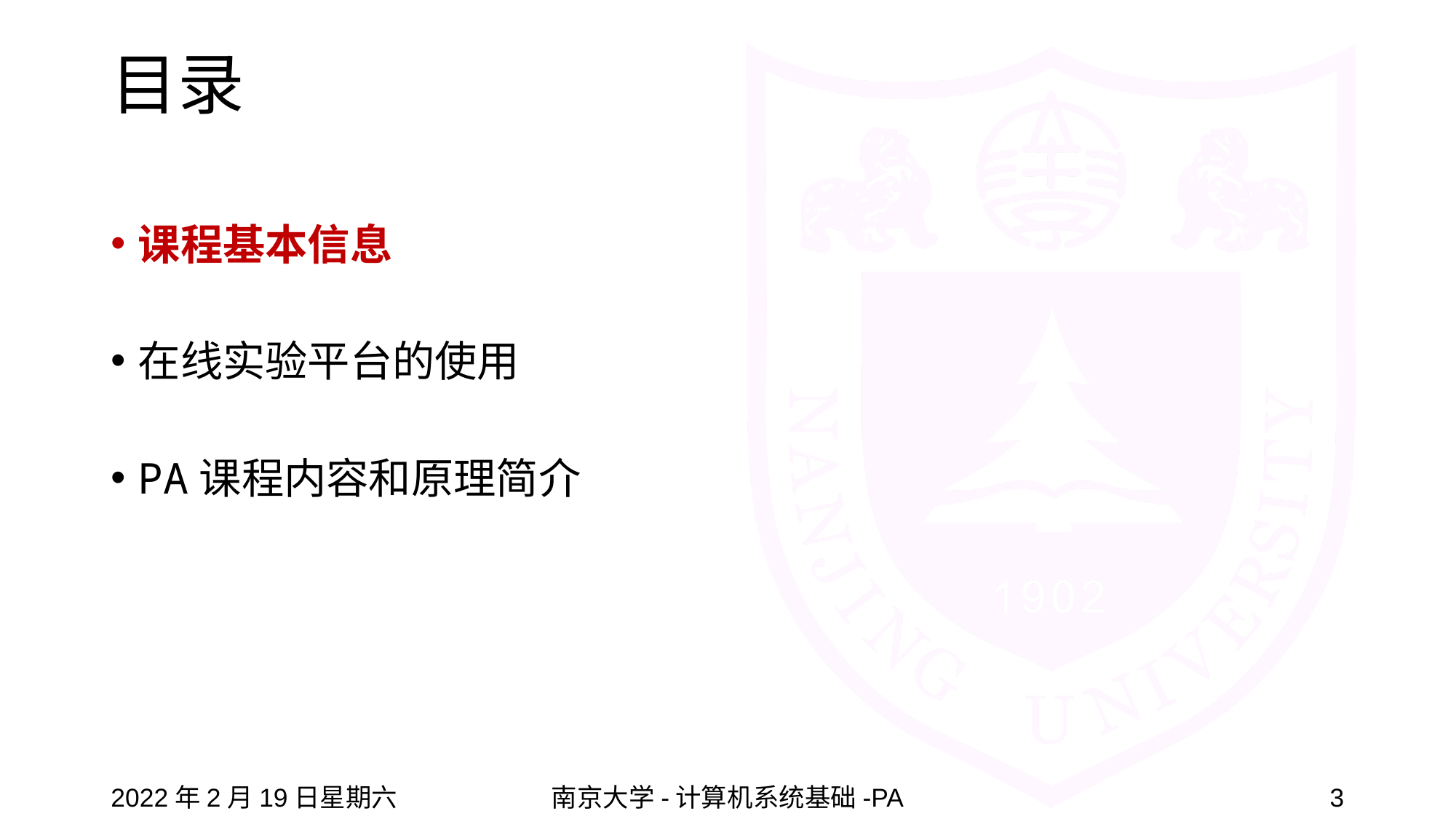

# 目录
课程基本信息
在线实验平台的使用
PA课程内容和原理简介
2022年2月19日星期六
南京大学-计算机系统基础-PA
3